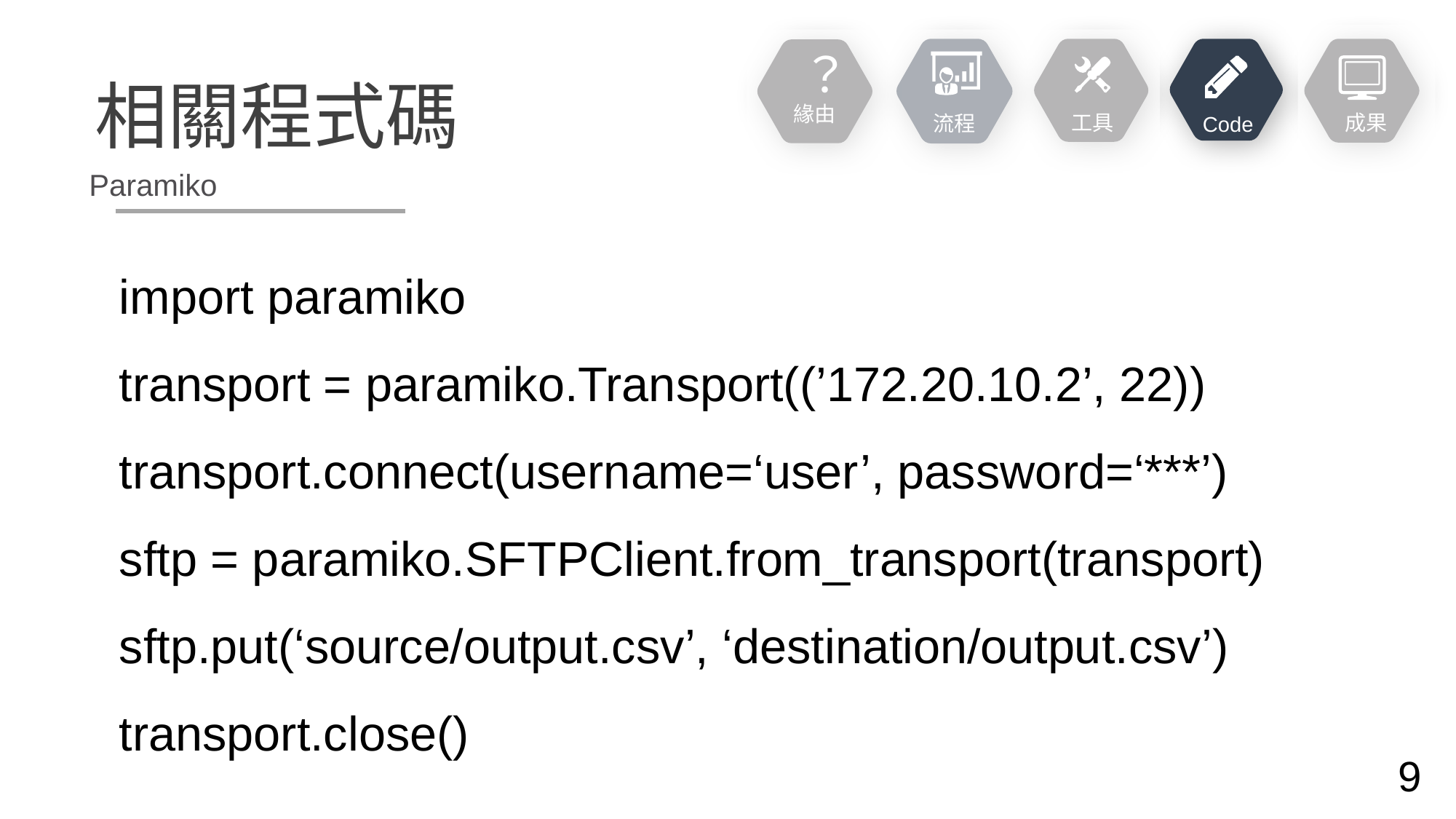

成果

流程

工具

Code
？

緣由

相關程式碼
Paramiko
import paramiko
transport = paramiko.Transport((’172.20.10.2’, 22))
transport.connect(username=‘user’, password=‘***’)
sftp = paramiko.SFTPClient.from_transport(transport)
sftp.put(‘source/output.csv’, ‘destination/output.csv’)
transport.close()
9